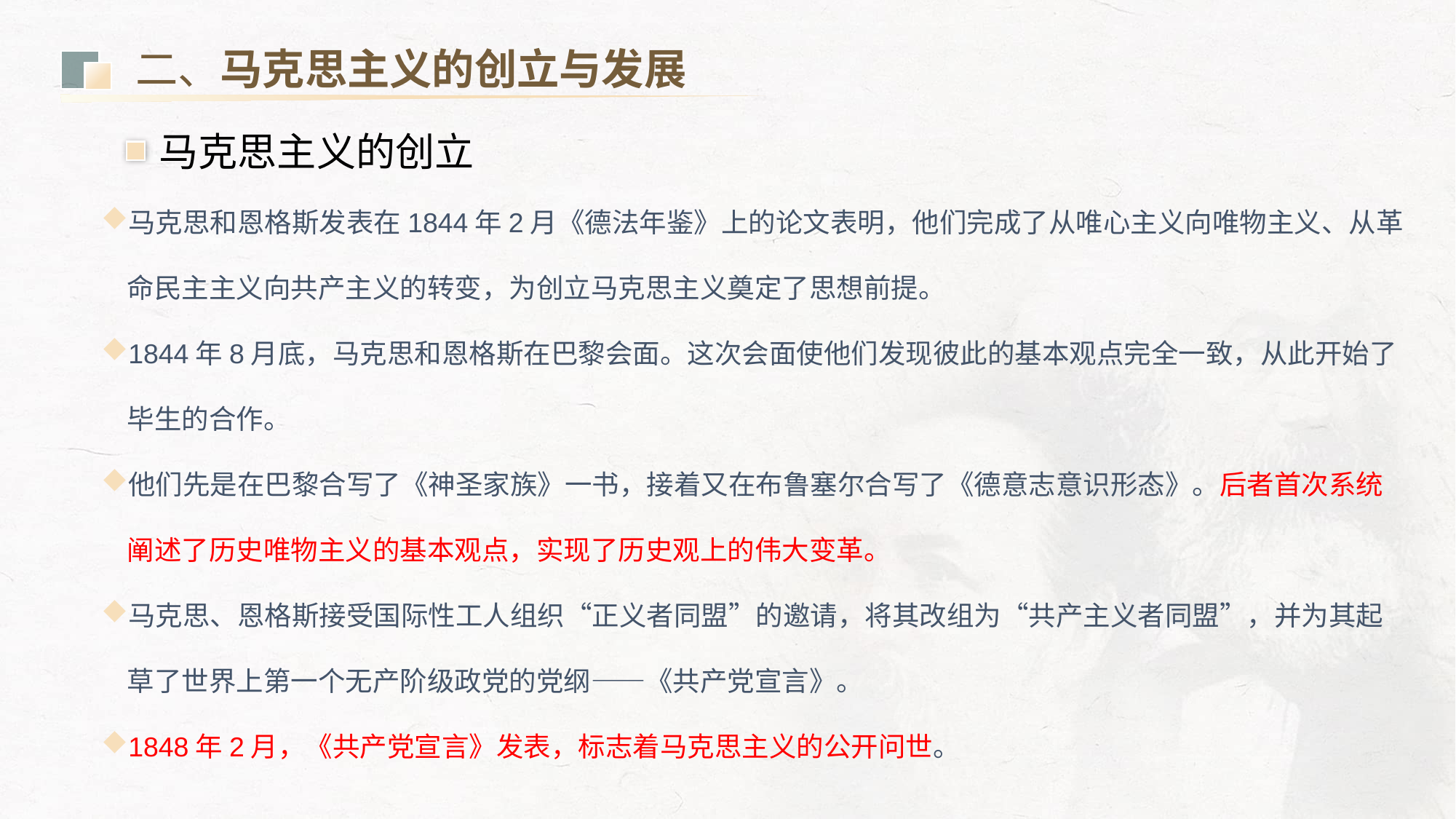

二、马克思主义的创立与发展

马克思主义的创立

马克思和恩格斯发表在1844年2月《德法年鉴》上的论文表明，他们完成了从唯心主义向唯物主义、从革命民主主义向共产主义的转变，为创立马克思主义奠定了思想前提。
1844年8月底，马克思和恩格斯在巴黎会面。这次会面使他们发现彼此的基本观点完全一致，从此开始了毕生的合作。
他们先是在巴黎合写了《神圣家族》一书，接着又在布鲁塞尔合写了《德意志意识形态》。后者首次系统阐述了历史唯物主义的基本观点，实现了历史观上的伟大变革。
马克思、恩格斯接受国际性工人组织“正义者同盟”的邀请，将其改组为“共产主义者同盟”，并为其起草了世界上第一个无产阶级政党的党纲——《共产党宣言》。
1848年2月，《共产党宣言》发表，标志着马克思主义的公开问世。